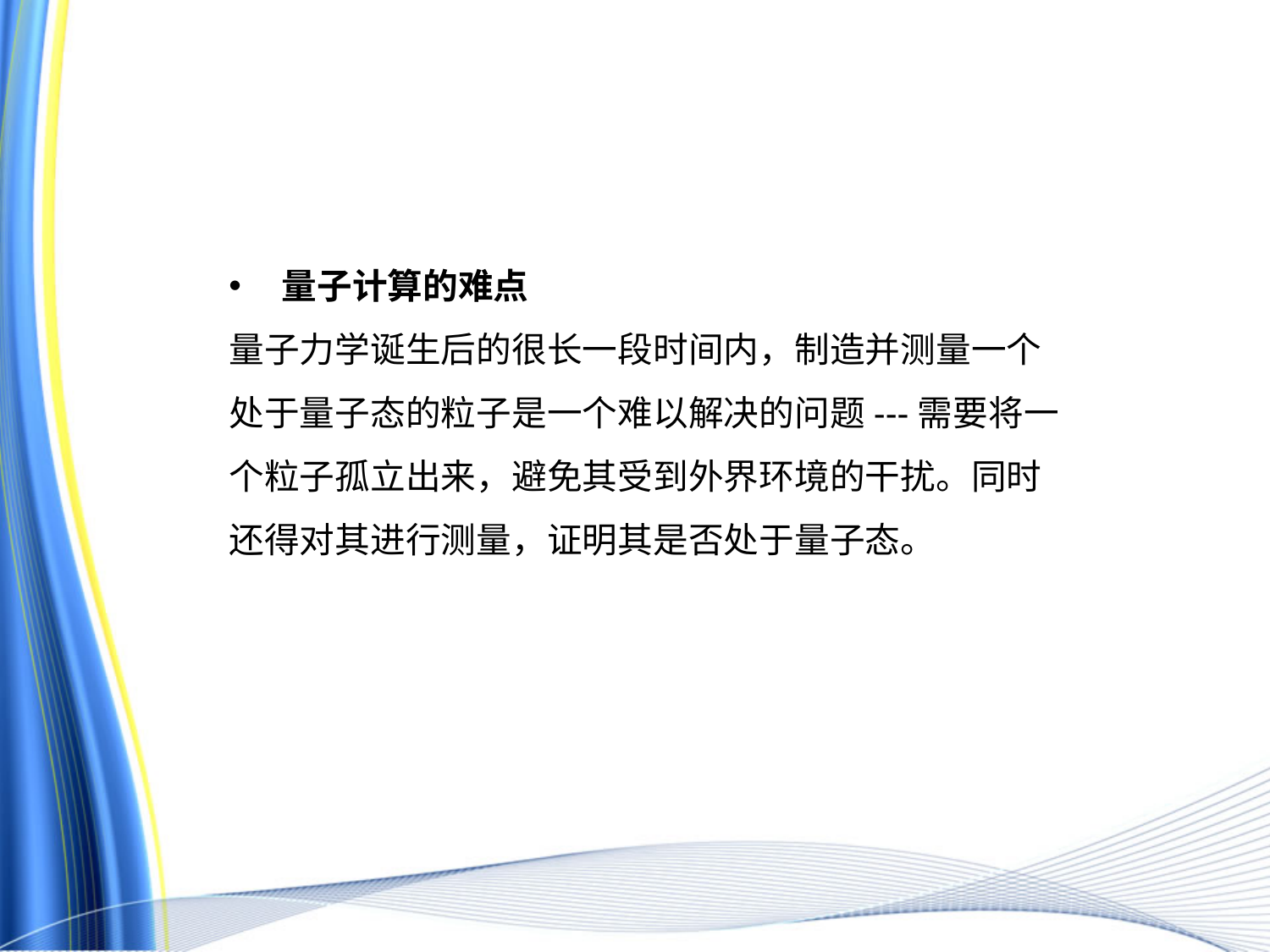

量子计算的难点
量子力学诞生后的很长一段时间内，制造并测量一个处于量子态的粒子是一个难以解决的问题---需要将一个粒子孤立出来，避免其受到外界环境的干扰。同时还得对其进行测量，证明其是否处于量子态。